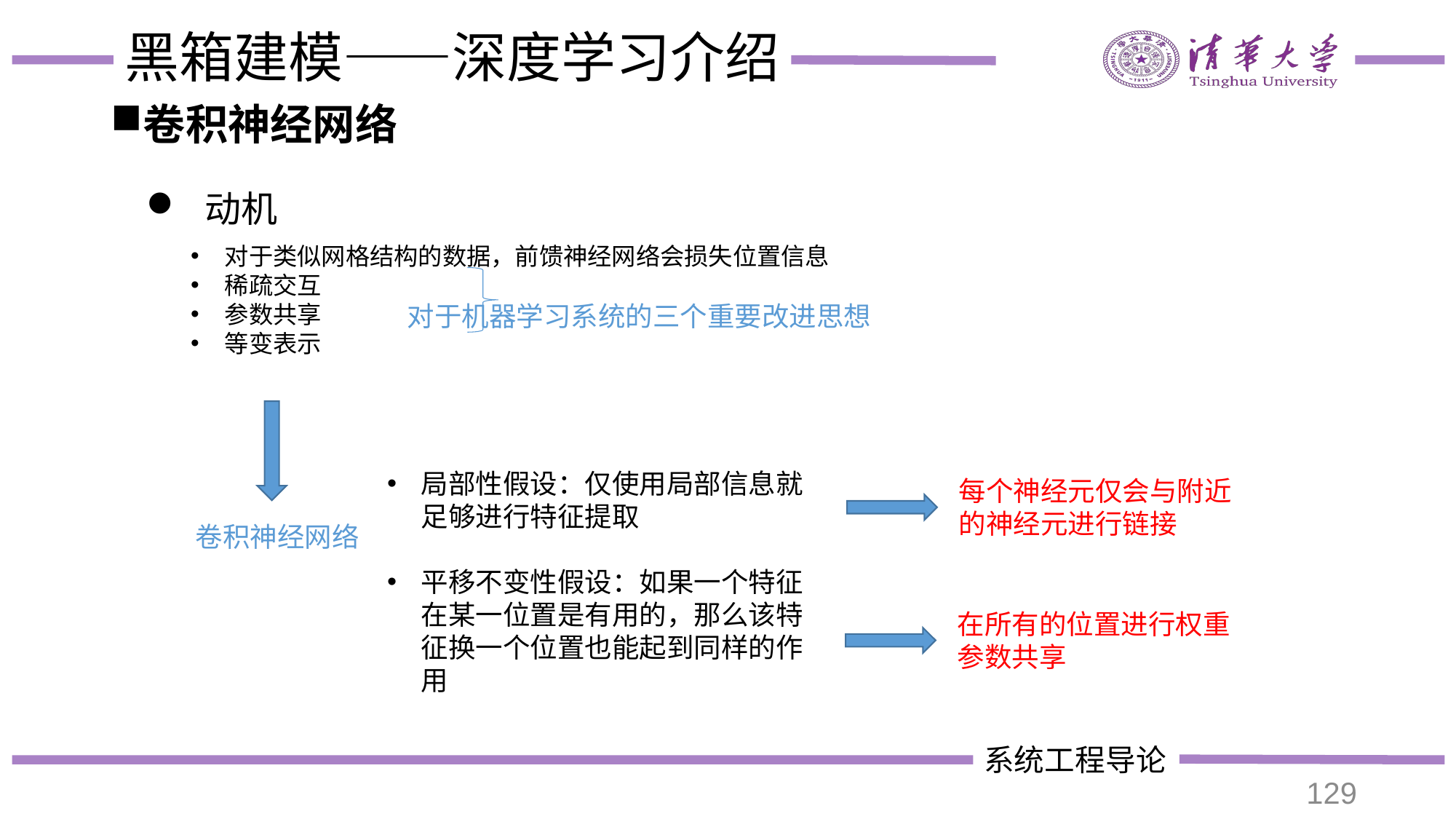

# 黑箱建模——深度学习介绍
卷积神经网络

 动机
对于类似网格结构的数据，前馈神经网络会损失位置信息
稀疏交互
参数共享
等变表示

对于机器学习系统的三个重要改进思想

局部性假设：仅使用局部信息就足够进行特征提取

平移不变性假设：如果一个特征在某一位置是有用的，那么该特征换一个位置也能起到同样的作用
每个神经元仅会与附近的神经元进行链接

卷积神经网络
在所有的位置进行权重参数共享

129